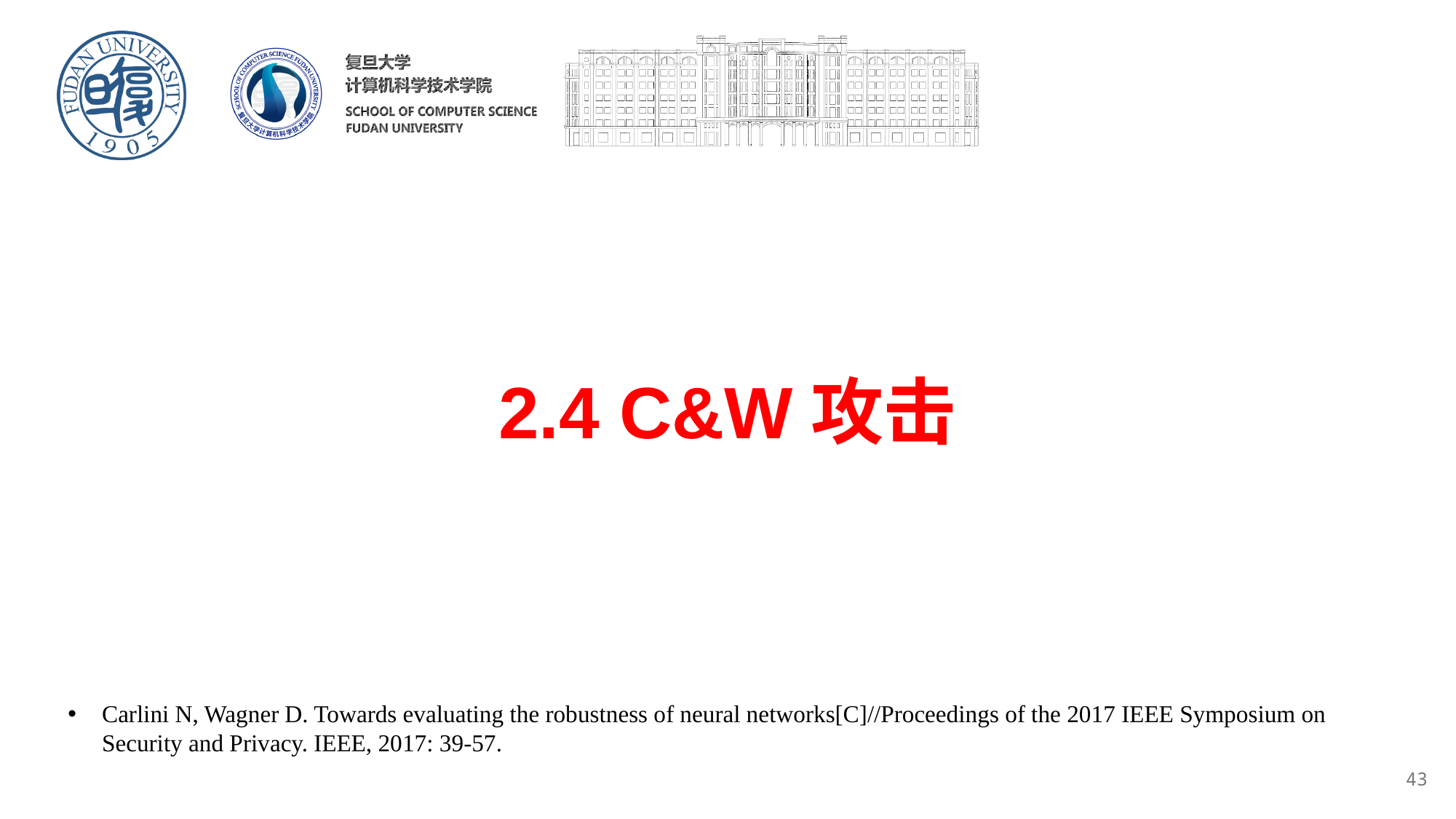

# 2.4 C&W攻击
Carlini N, Wagner D. Towards evaluating the robustness of neural networks[C]//Proceedings of the 2017 IEEE Symposium on Security and Privacy. IEEE, 2017: 39-57.